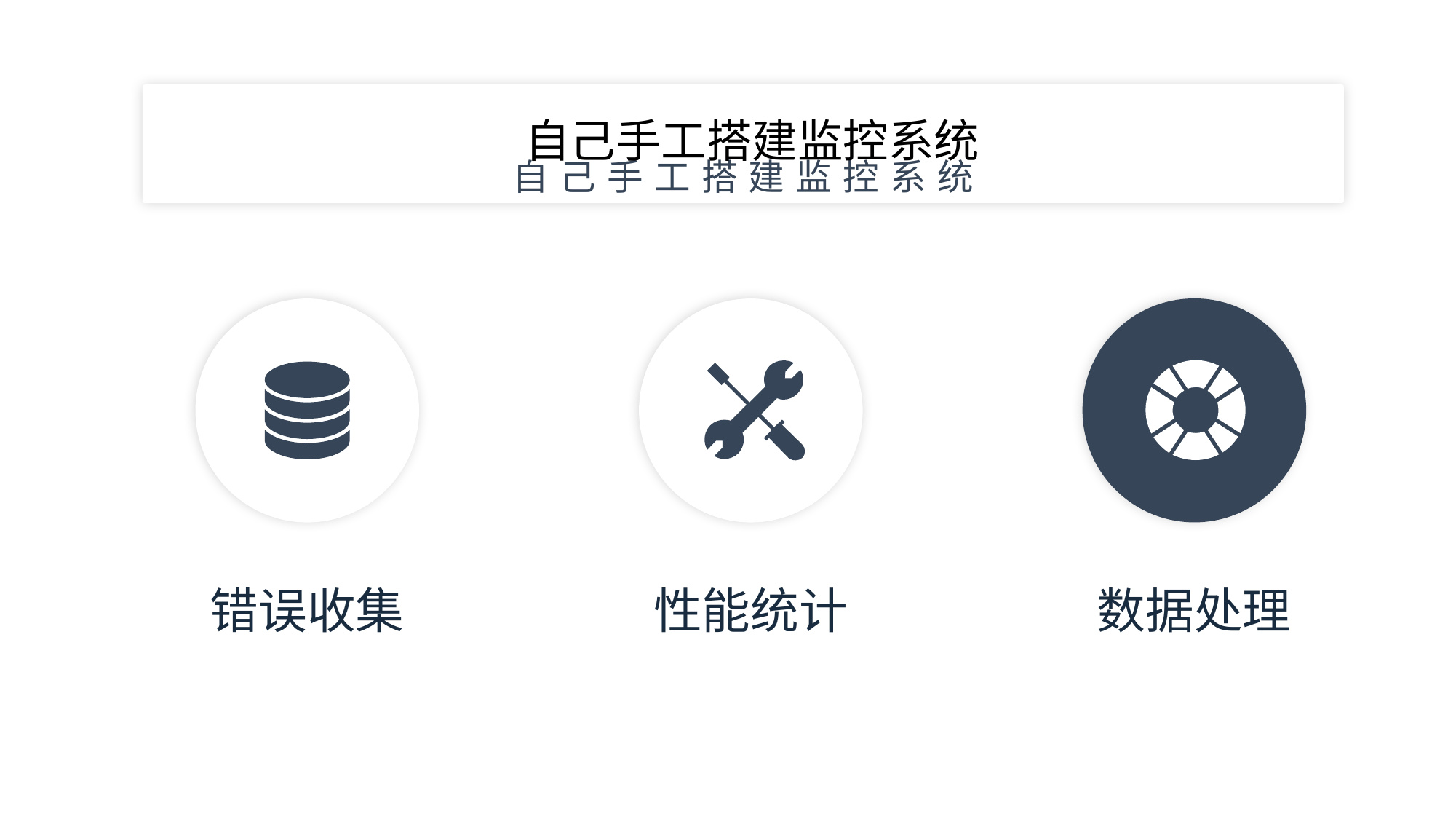

自己手工搭建监控系统
自己手工搭建监控系统

错误收集

性能统计

数据处理